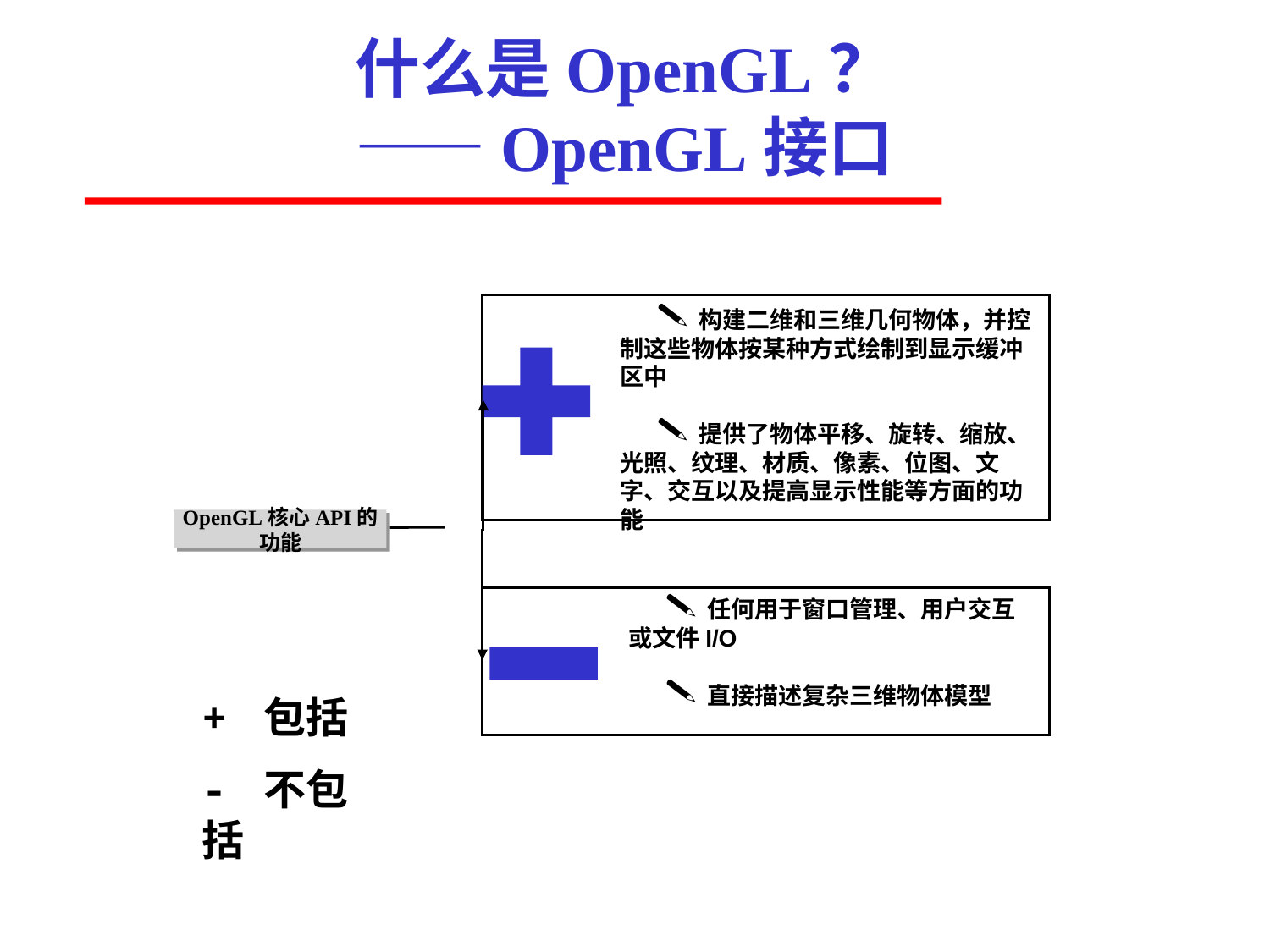

# 什么是OpenGL？ ——OpenGL接口

 构建二维和三维几何物体，并控制这些物体按某种方式绘制到显示缓冲区中

 提供了物体平移、旋转、缩放、光照、纹理、材质、像素、位图、文字、交互以及提高显示性能等方面的功能

OpenGL核心API的功能

 任何用于窗口管理、用户交互或文件I/O

 直接描述复杂三维物体模型

+ 包括
- 不包括